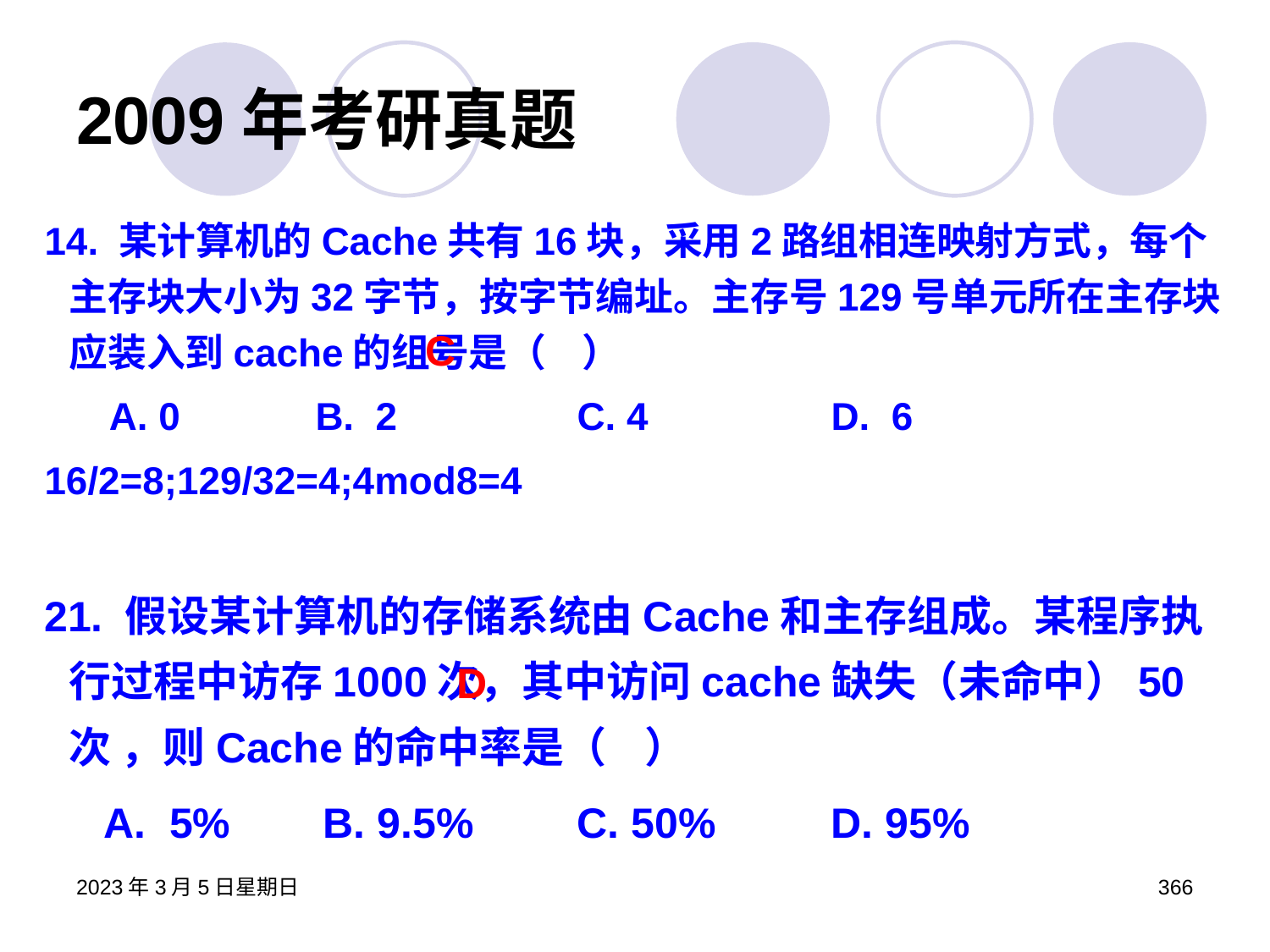

# 2009年考研真题
14. 某计算机的Cache共有16块，采用2路组相连映射方式，每个主存块大小为32字节，按字节编址。主存号129号单元所在主存块应装入到cache的组号是（    ）
      A. 0	　        B.  2		C. 4		D.  6
16/2=8;129/32=4;4mod8=4

21. 假设某计算机的存储系统由Cache和主存组成。某程序执行过程中访存1000次，其中访问cache缺失（未命中）50次 ，则Cache的命中率是（    ）
     A.  5%	B. 9.5%	C. 50%	D. 95%
C
D
2023年3月5日星期日
366